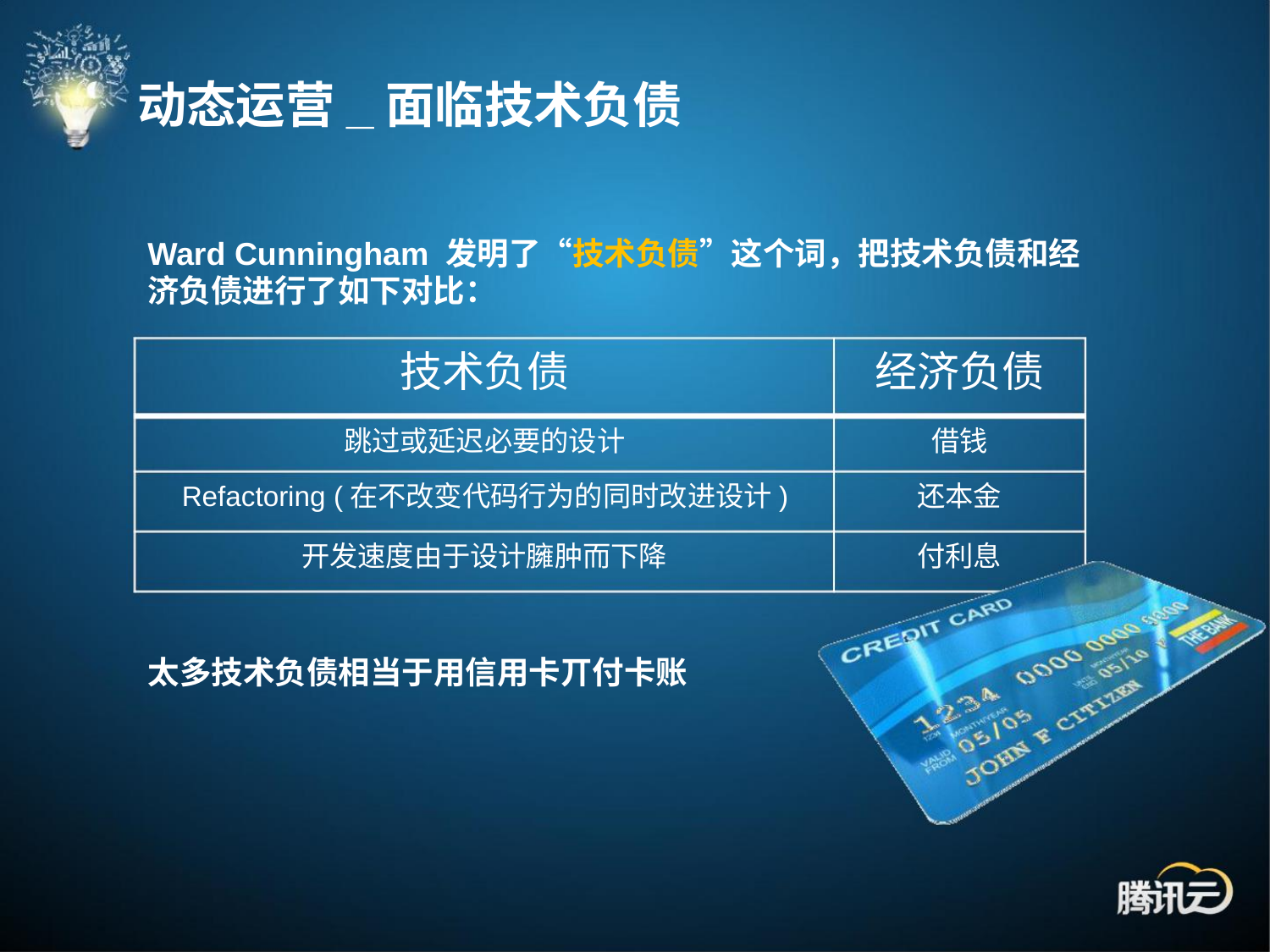

动态运营_面临技术负债
Ward Cunningham 发明了“技术负债”这个词，把技术负债和经
济负债进行了如下对比：
技术负债
经济负债
跳过或延迟必要的设计
借钱
Refactoring (在不改变代码行为的同时改进设计)
还本金
开发速度由于设计臃肿而下降
付利息
太多技术负债相当于用信用卡丌付卡账